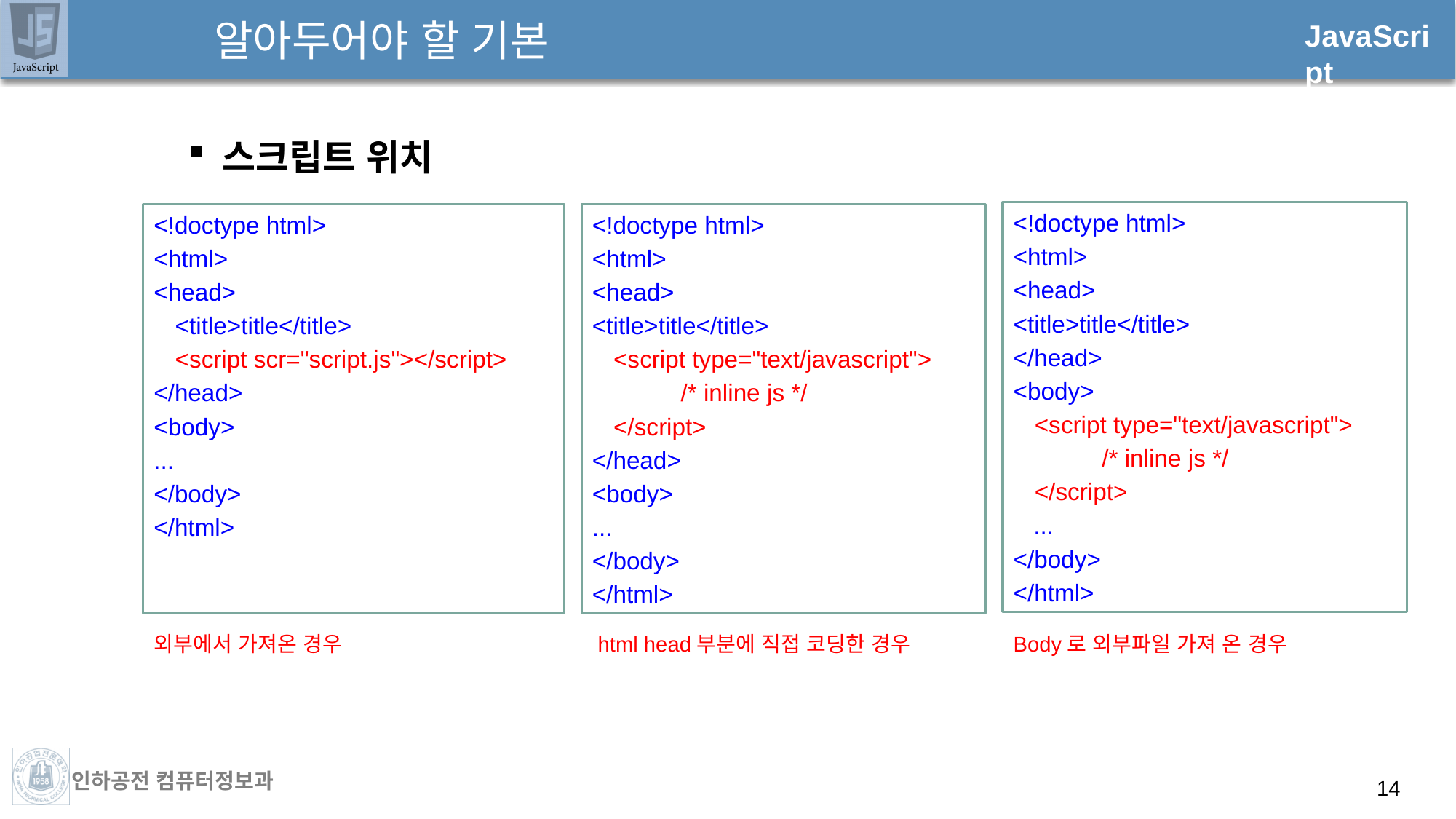

# 알아두어야 할 기본
스크립트 위치
<!doctype html>
<html>
<head>
<title>title</title>
</head>
<body>
<script type="text/javascript">
          /* inline js */
</script>
   ...
</body>
</html>
<!doctype html>
<html>
<head>
<title>title</title>
<script scr="script.js"></script>
</head>
<body>
...
</body>
</html>

<!doctype html>
<html>
<head>
<title>title</title>
<script type="text/javascript">
          /* inline js */
</script>
</head>
<body>
...
</body>
</html>
외부에서 가져온 경우
html head부분에 직접 코딩한 경우
Body로 외부파일 가져 온 경우